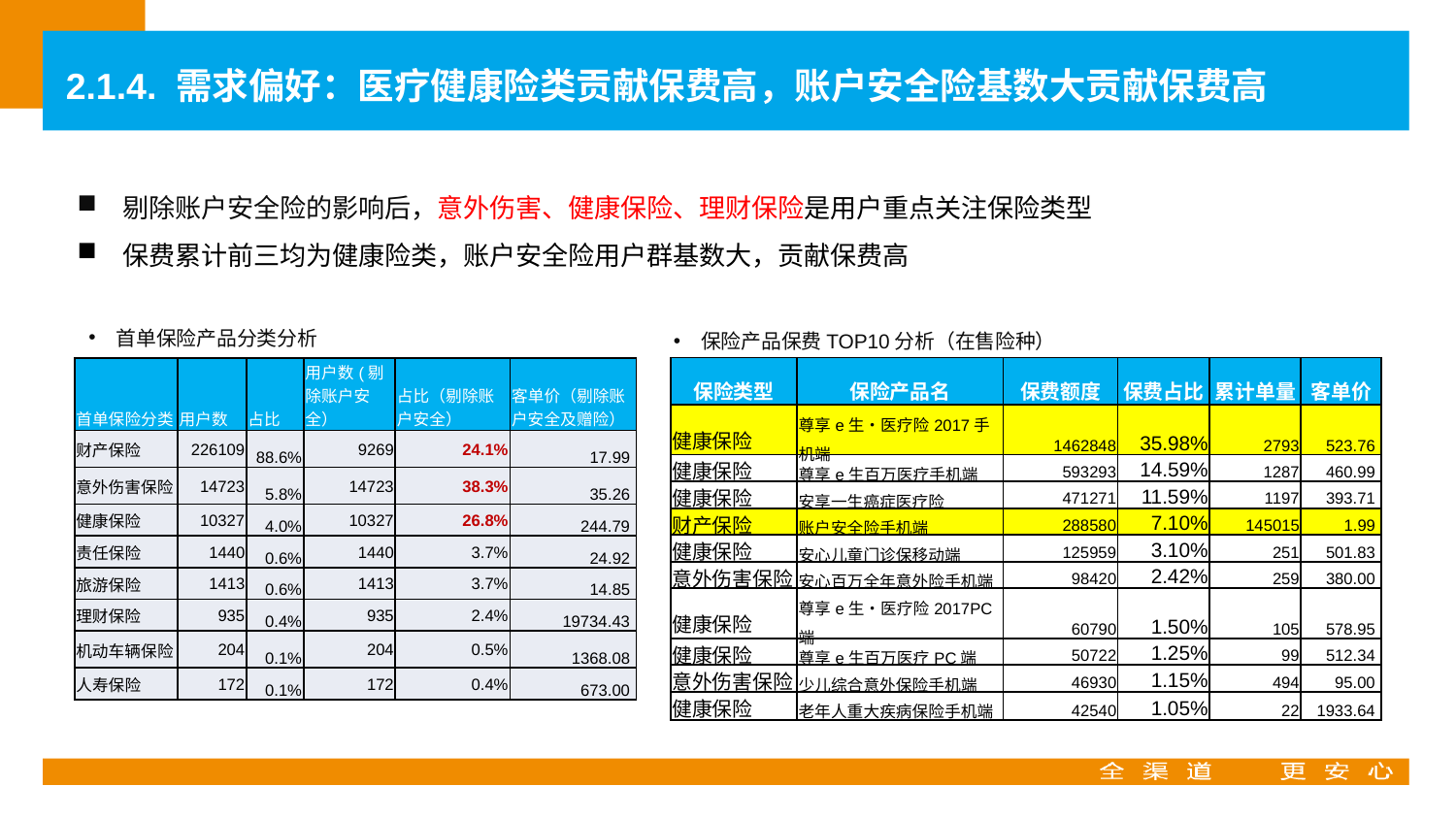

2.1.4. 需求偏好：医疗健康险类贡献保费高，账户安全险基数大贡献保费高
剔除账户安全险的影响后，意外伤害、健康保险、理财保险是用户重点关注保险类型
保费累计前三均为健康险类，账户安全险用户群基数大，贡献保费高
首单保险产品分类分析
保险产品保费TOP10分析（在售险种）
| 保险类型 | 保险产品名 | 保费额度 | 保费占比 | 累计单量 | 客单价 |
| --- | --- | --- | --- | --- | --- |
| 健康保险 | 尊享e生•医疗险2017手机端 | 1462848 | 35.98% | 2793 | 523.76 |
| 健康保险 | 尊享e生百万医疗手机端 | 593293 | 14.59% | 1287 | 460.99 |
| 健康保险 | 安享一生癌症医疗险 | 471271 | 11.59% | 1197 | 393.71 |
| 财产保险 | 账户安全险手机端 | 288580 | 7.10% | 145015 | 1.99 |
| 健康保险 | 安心儿童门诊保移动端 | 125959 | 3.10% | 251 | 501.83 |
| 意外伤害保险 | 安心百万全年意外险手机端 | 98420 | 2.42% | 259 | 380.00 |
| 健康保险 | 尊享e生•医疗险2017PC端 | 60790 | 1.50% | 105 | 578.95 |
| 健康保险 | 尊享e生百万医疗PC端 | 50722 | 1.25% | 99 | 512.34 |
| 意外伤害保险 | 少儿综合意外保险手机端 | 46930 | 1.15% | 494 | 95.00 |
| 健康保险 | 老年人重大疾病保险手机端 | 42540 | 1.05% | 22 | 1933.64 |
| 首单保险分类 | 用户数 | 占比 | 用户数(剔除账户安全） | 占比（剔除账户安全） | 客单价（剔除账户安全及赠险） |
| --- | --- | --- | --- | --- | --- |
| 财产保险 | 226109 | 88.6% | 9269 | 24.1% | 17.99 |
| 意外伤害保险 | 14723 | 5.8% | 14723 | 38.3% | 35.26 |
| 健康保险 | 10327 | 4.0% | 10327 | 26.8% | 244.79 |
| 责任保险 | 1440 | 0.6% | 1440 | 3.7% | 24.92 |
| 旅游保险 | 1413 | 0.6% | 1413 | 3.7% | 14.85 |
| 理财保险 | 935 | 0.4% | 935 | 2.4% | 19734.43 |
| 机动车辆保险 | 204 | 0.1% | 204 | 0.5% | 1368.08 |
| 人寿保险 | 172 | 0.1% | 172 | 0.4% | 673.00 |